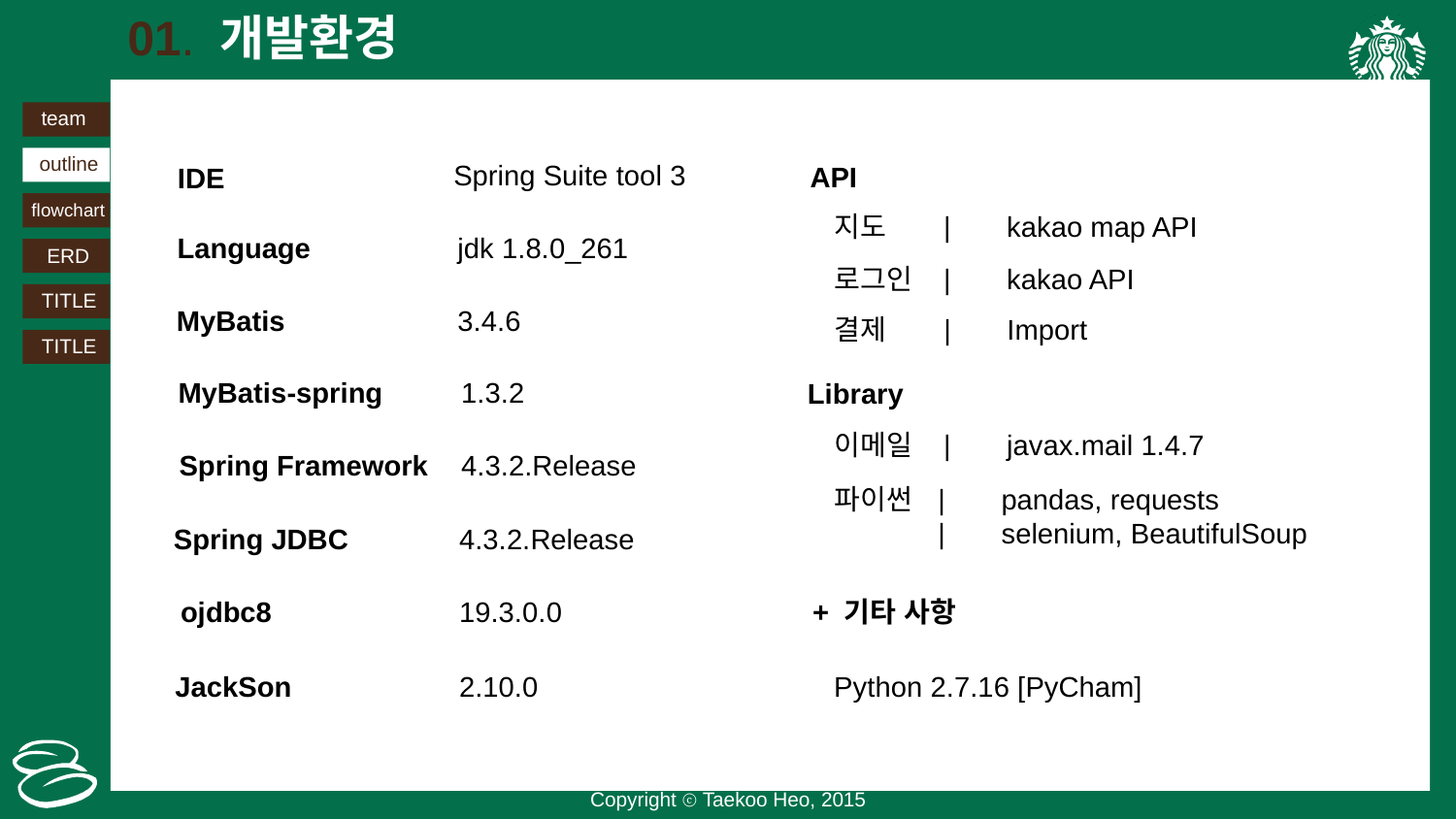

01. 개발환경
team

outline

TITLE

TITLE

Spring Suite tool 3
API
IDE
flowchart
지도       |       kakao map API
Language
jdk 1.8.0_261
ERD
로그인   |       kakao API
MyBatis
3.4.6
결제       |       Import
MyBatis-spring
1.3.2
Library
이메일   |       javax.mail 1.4.7
Spring Framework
4.3.2.Release
파이썬   |       pandas, requests
             |       selenium, BeautifulSoup
Spring JDBC
4.3.2.Release
ojdbc8
19.3.0.0
+ 기타 사항
Python 2.7.16 [PyCham]
JackSon
2.10.0